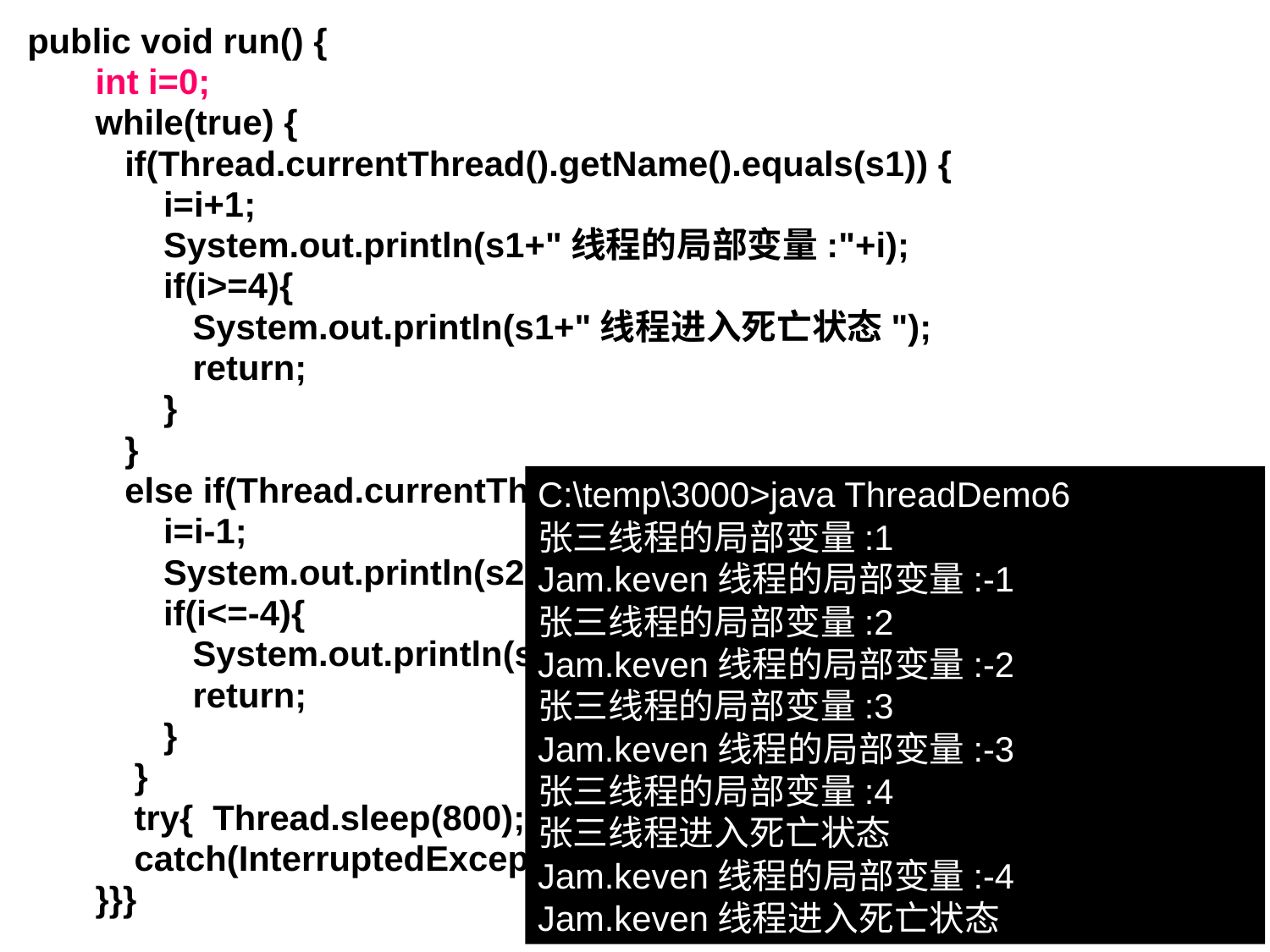

public void run() {
        int i=0;
        while(true) {
           if(Thread.currentThread().getName().equals(s1)) {
               i=i+1;
               System.out.println(s1+"线程的局部变量:"+i);
               if(i>=4){
                  System.out.println(s1+"线程进入死亡状态");
                  return;
               }
           }
           else if(Thread.currentThread().getName().equals(s2)) {
               i=i-1;
               System.out.println(s2+"线程的局部变量:"+i);
               if(i<=-4){
                  System.out.println(s2+"线程进入死亡状态");
                  return;
               }
            }
            try{  Thread.sleep(800); }
            catch(InterruptedException e) {}
        }}}
C:\temp\3000>java ThreadDemo6
张三线程的局部变量:1
Jam.keven线程的局部变量:-1
张三线程的局部变量:2
Jam.keven线程的局部变量:-2
张三线程的局部变量:3
Jam.keven线程的局部变量:-3
张三线程的局部变量:4
张三线程进入死亡状态
Jam.keven线程的局部变量:-4
Jam.keven线程进入死亡状态